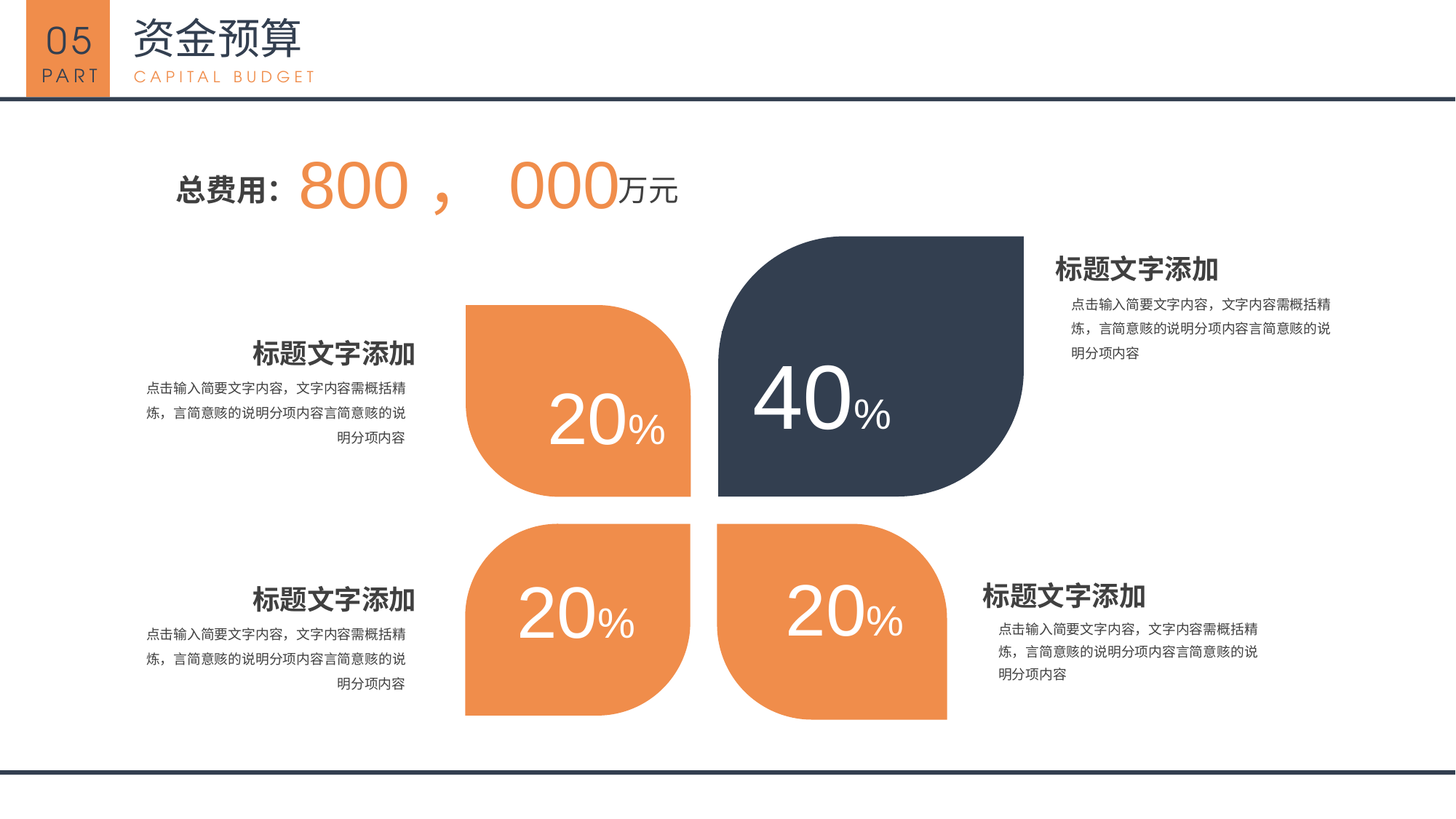

05
PART
资金预算
CAPITAL BUDGET

800，000
总费用：
万元

40%
标题文字添加
点击输入简要文字内容，文字内容需概括精炼，言简意赅的说明分项内容言简意赅的说明分项内容

20%
标题文字添加
点击输入简要文字内容，文字内容需概括精炼，言简意赅的说明分项内容言简意赅的说明分项内容

20%

20%
标题文字添加
点击输入简要文字内容，文字内容需概括精炼，言简意赅的说明分项内容言简意赅的说明分项内容
标题文字添加
点击输入简要文字内容，文字内容需概括精炼，言简意赅的说明分项内容言简意赅的说明分项内容